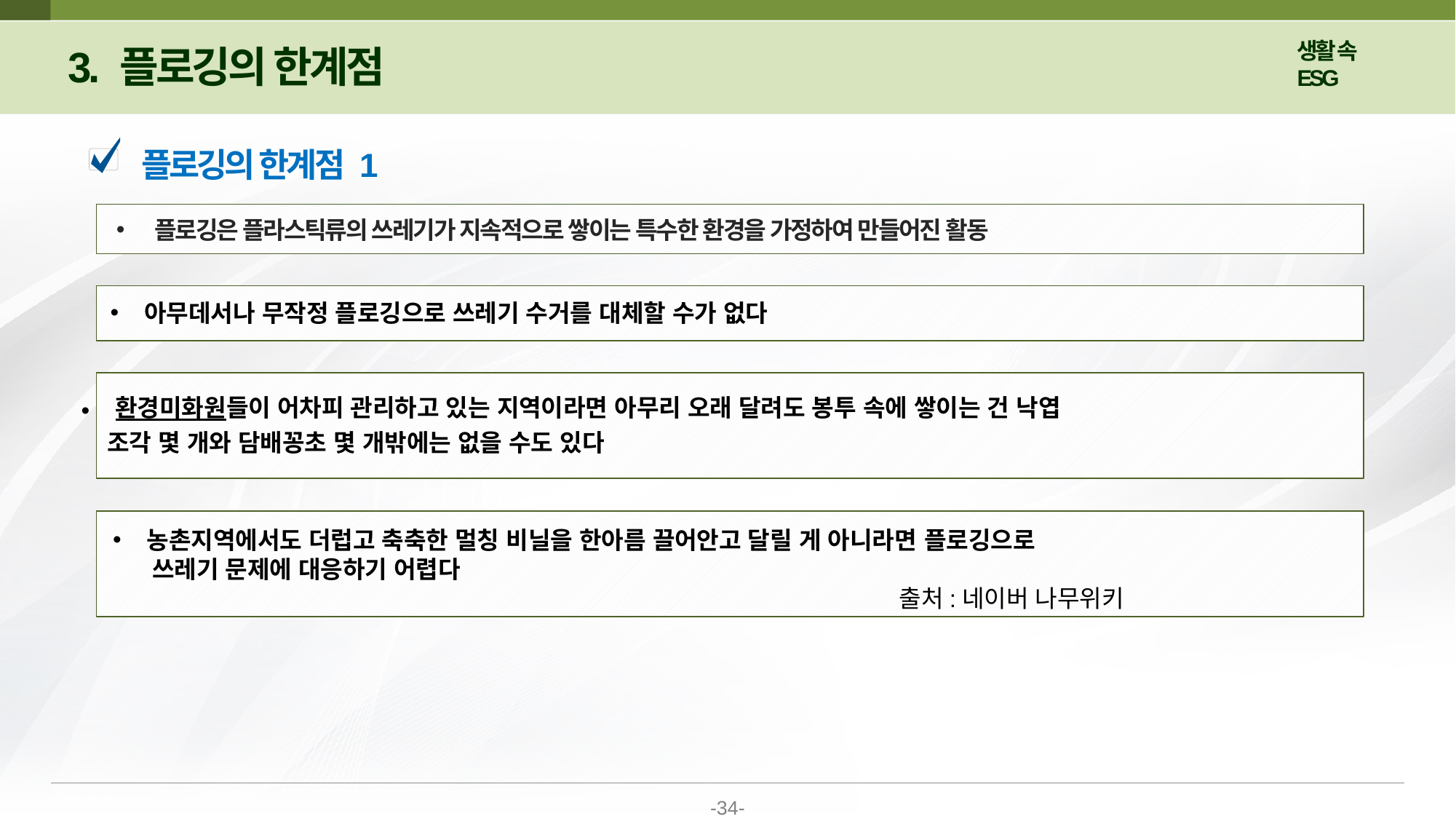

3. 플로깅의 한계점

플로깅의 한계점 1
    플로깅은 플라스틱류의 쓰레기가 지속적으로 쌓이는 특수한 환경을 가정하여 만들어진 활동

아무데서나 무작정 플로깅으로 쓰레기 수거를 대체할 수가 없다

환경미화원들이 어차피 관리하고 있는 지역이라면 아무리 오래 달려도 봉투 속에 쌓이는 건 낙엽
   조각 몇 개와 담배꽁초 몇 개밖에는 없을 수도 있다

농촌지역에서도 더럽고 축축한 멀칭 비닐을 한아름 끌어안고 달릴 게 아니라면 플로깅으로
     쓰레기 문제에 대응하기 어렵다
                                                                                                                    출처:네이버 나무위키